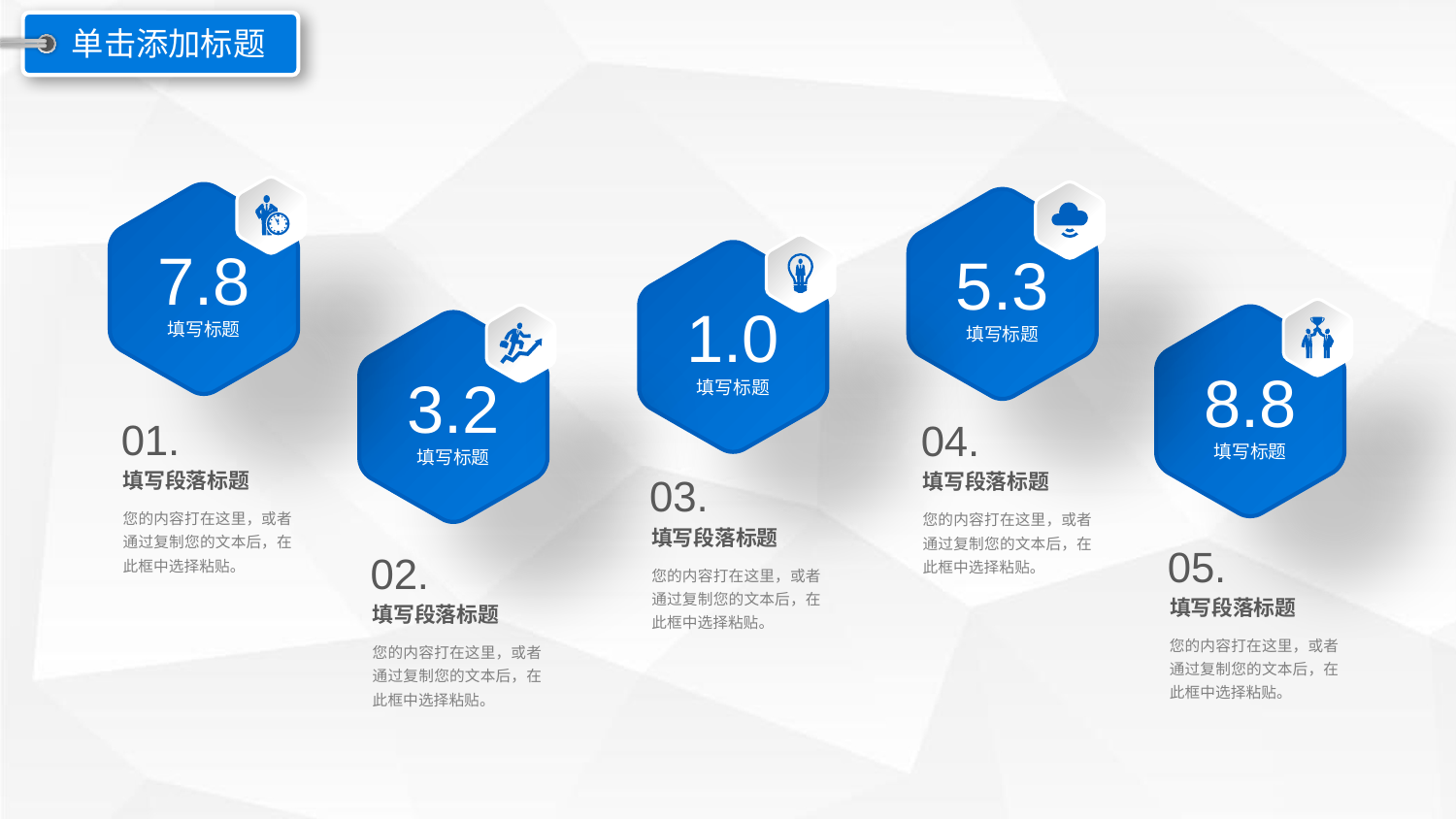

单击添加标题

7.8
填写标题
5.3
填写标题

1.0
填写标题

8.8
填写标题
3.2
填写标题

01.
04.
填写段落标题
填写段落标题
03.
您的内容打在这里，或者通过复制您的文本后，在此框中选择粘贴。
您的内容打在这里，或者通过复制您的文本后，在此框中选择粘贴。
填写段落标题
05.
02.
您的内容打在这里，或者通过复制您的文本后，在此框中选择粘贴。
填写段落标题
填写段落标题
您的内容打在这里，或者通过复制您的文本后，在此框中选择粘贴。
您的内容打在这里，或者通过复制您的文本后，在此框中选择粘贴。